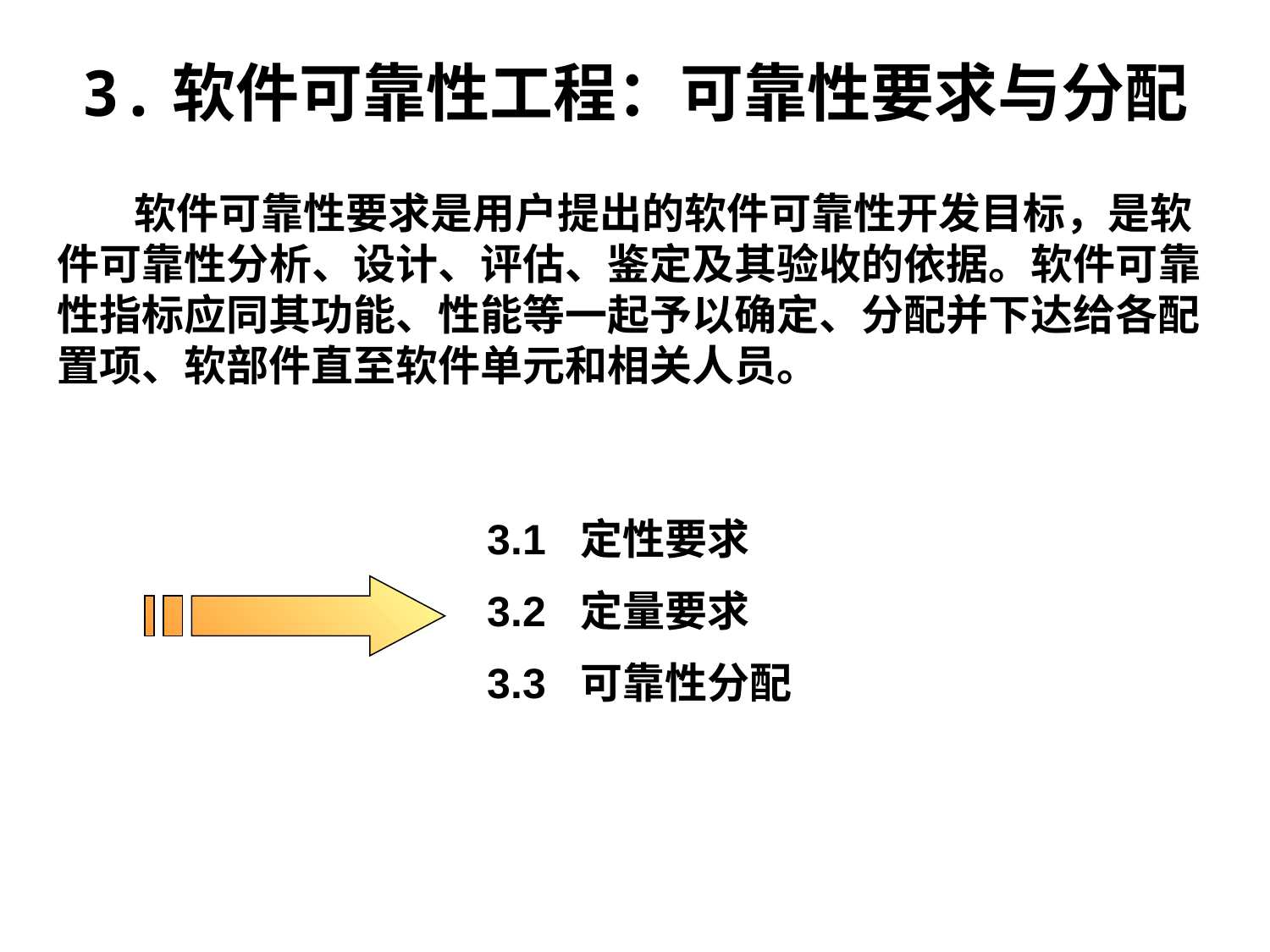

3.软件可靠性工程：可靠性要求与分配
       软件可靠性要求是用户提出的软件可靠性开发目标，是软件可靠性分析、设计、评估、鉴定及其验收的依据。软件可靠性指标应同其功能、性能等一起予以确定、分配并下达给各配置项、软部件直至软件单元和相关人员。
3.1  定性要求
3.2  定量要求
3.3  可靠性分配